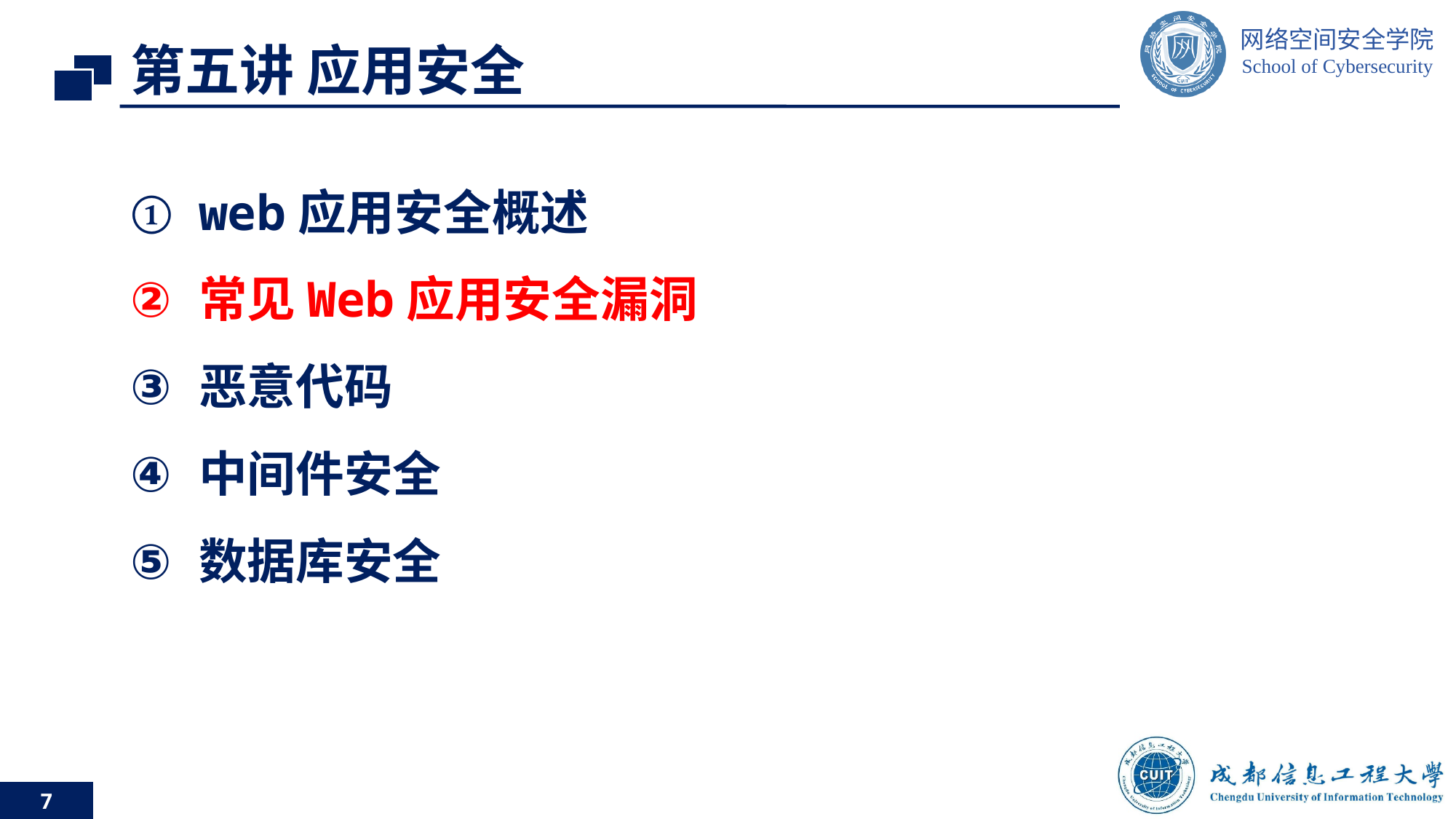

# 第五讲 应用安全
web应用安全概述
常见Web应用安全漏洞
恶意代码
中间件安全
数据库安全
7